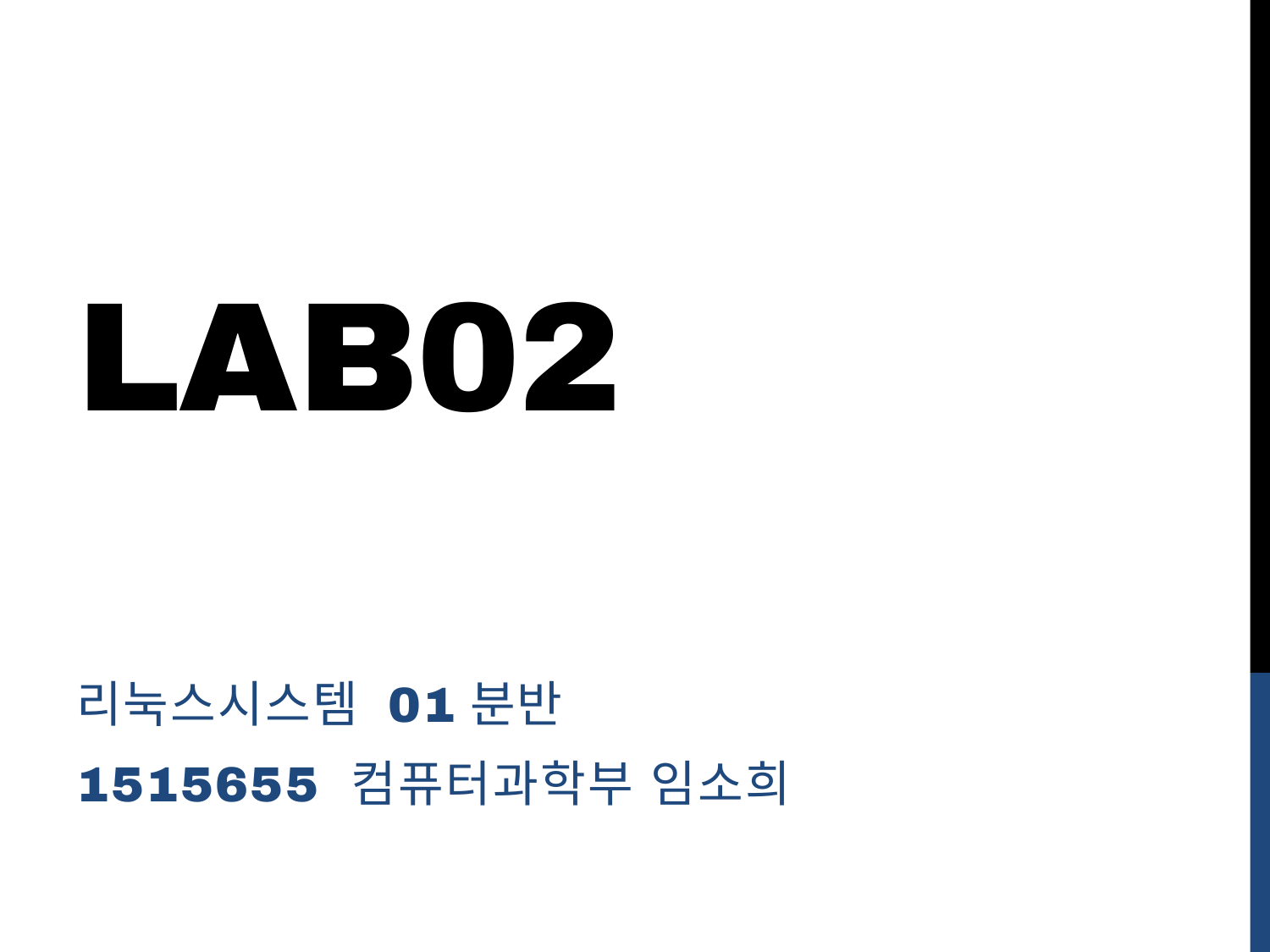

# Lab02
리눅스시스템 01분반
1515655 컴퓨터과학부 임소희